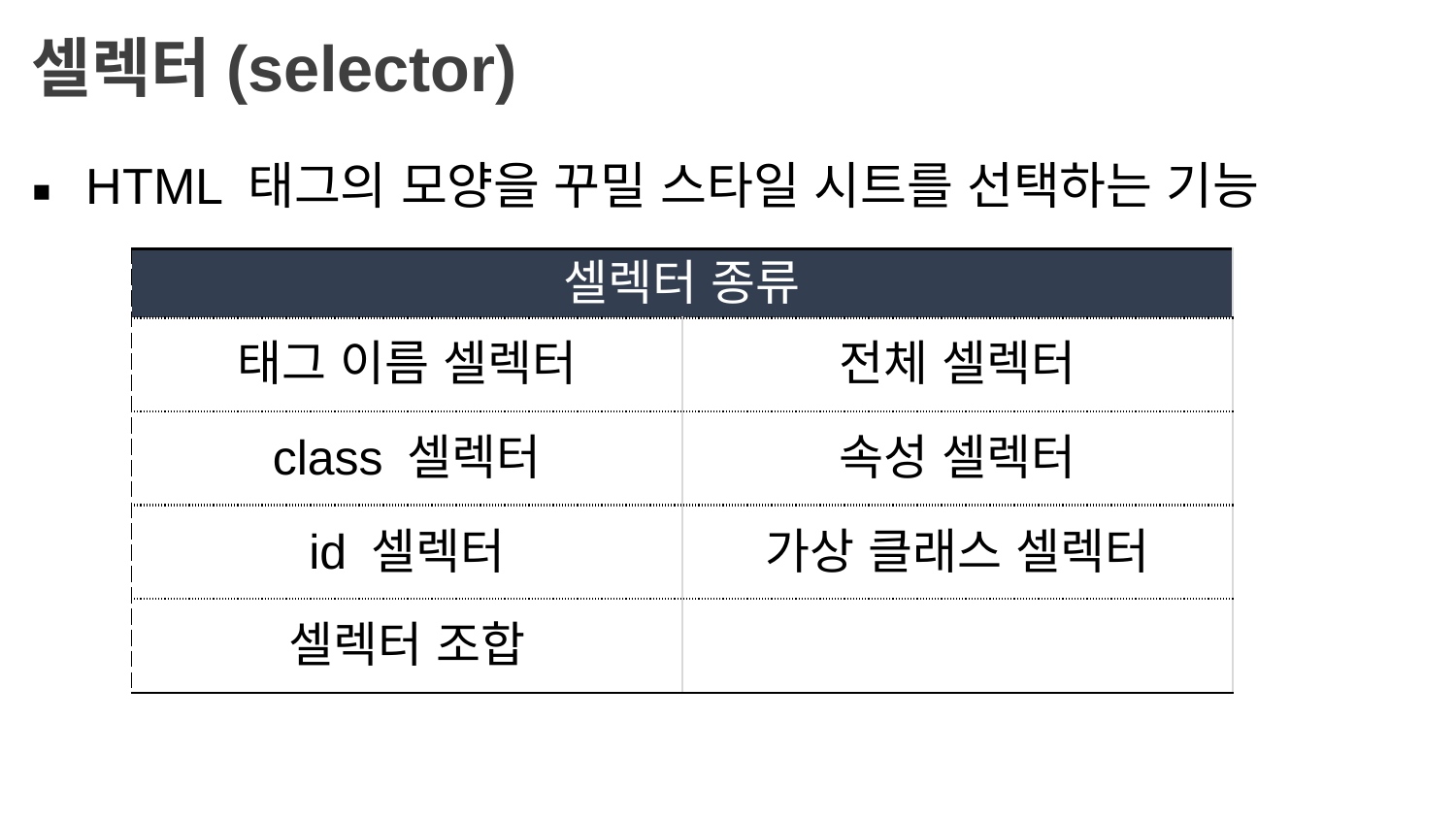

셀렉터(selector)
HTML 태그의 모양을 꾸밀 스타일 시트를 선택하는 기능
| 셀렉터 종류 |  |
| --- | --- |
| 태그 이름 셀렉터 | 전체 셀렉터 |
| class 셀렉터 | 속성 셀렉터 |
| id 셀렉터 | 가상 클래스 셀렉터 |
| 셀렉터 조합 |  |